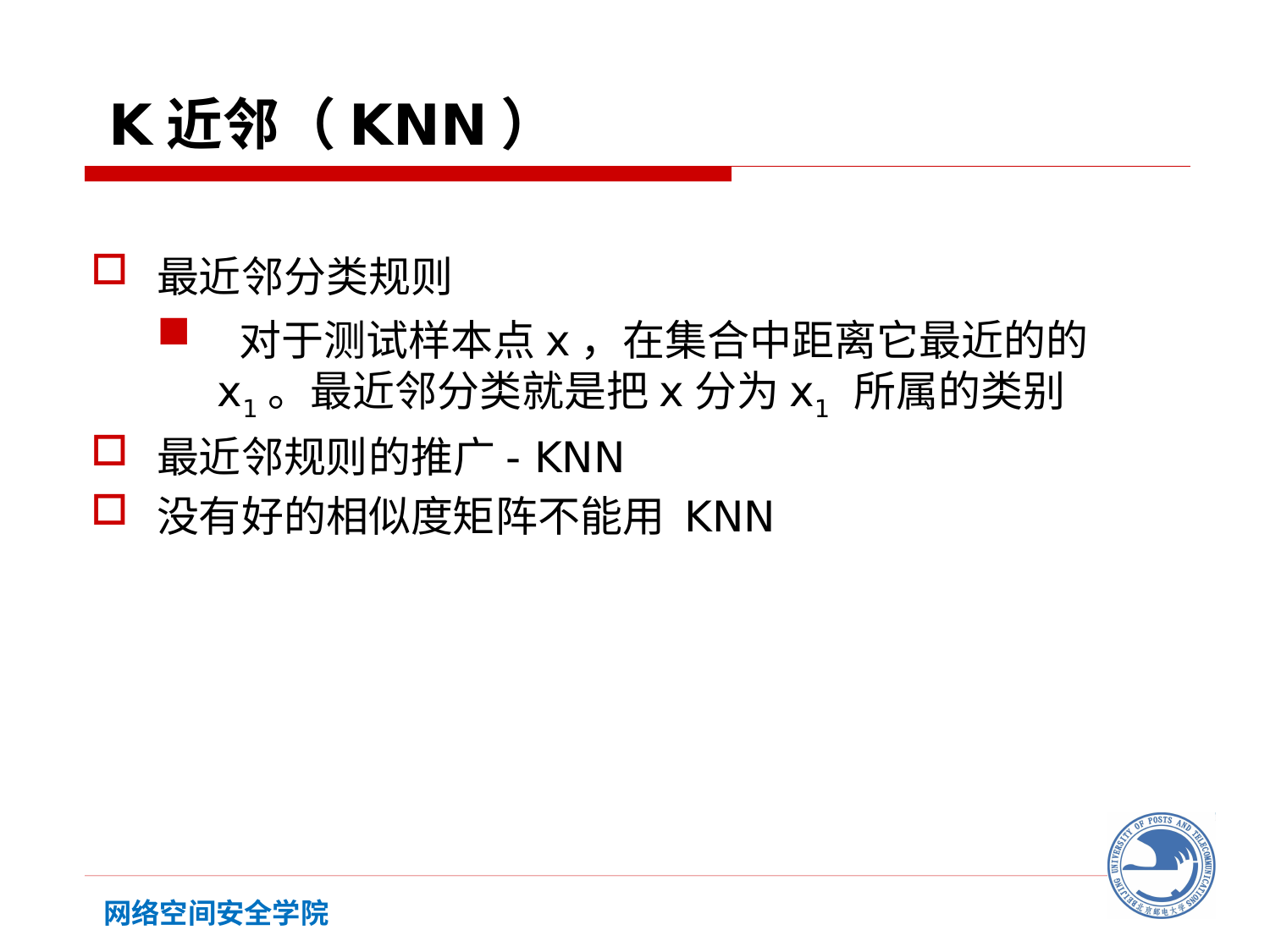

最近邻分类规则
 对于测试样本点x，在集合中距离它最近的的x1。最近邻分类就是把x分为x1 所属的类别
最近邻规则的推广- KNN
没有好的相似度矩阵不能用 KNN

 K近邻（KNN）
67